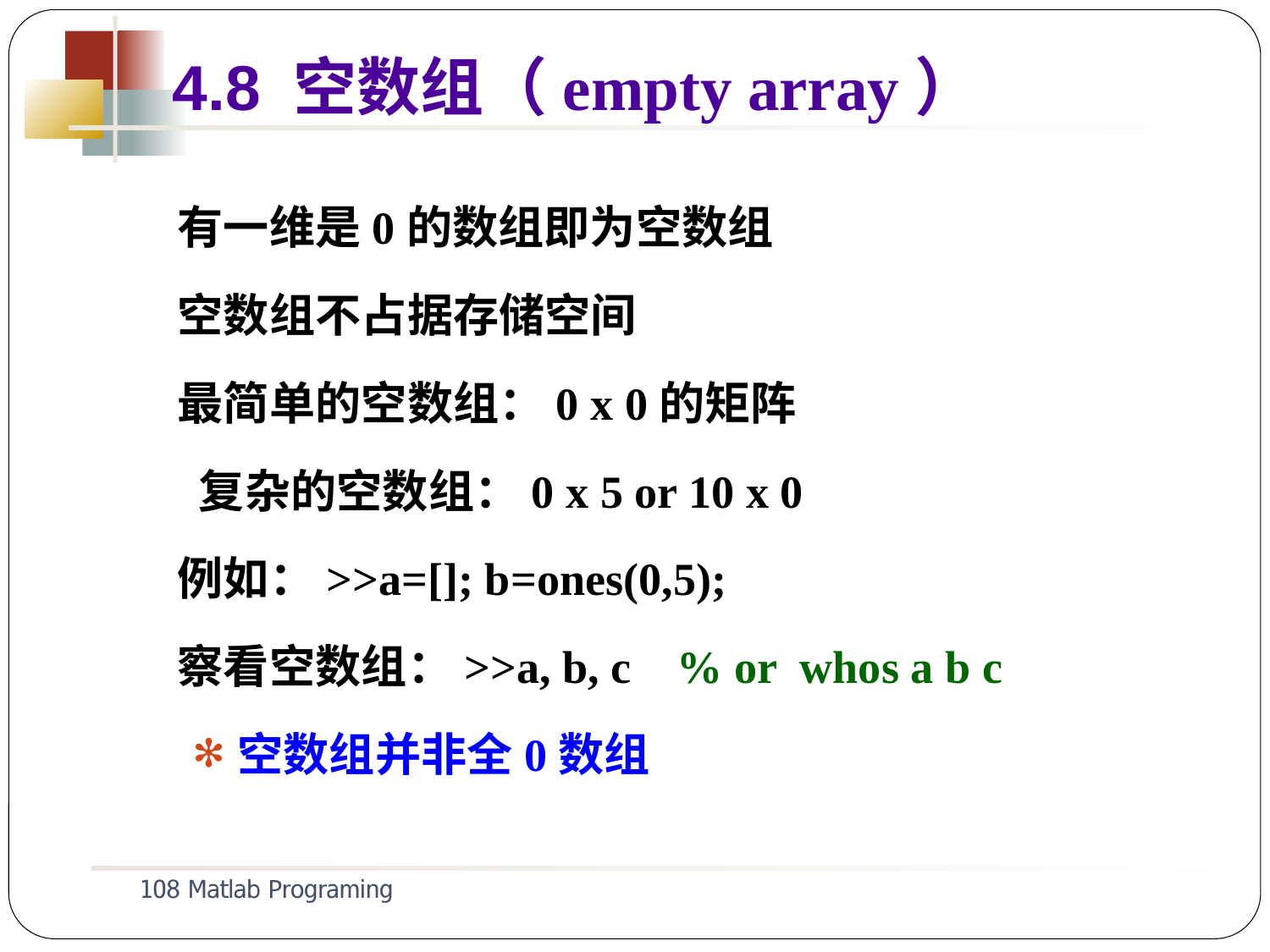

4.8 空数组（empty array）
有一维是0的数组即为空数组
空数组不占据存储空间
最简单的空数组：0 x 0的矩阵
 复杂的空数组：0 x 5 or 10 x 0
例如：>>a=[]; b=ones(0,5);
察看空数组：>>a, b, c    % or  whos a b c
空数组并非全0数组
108 Matlab Programing